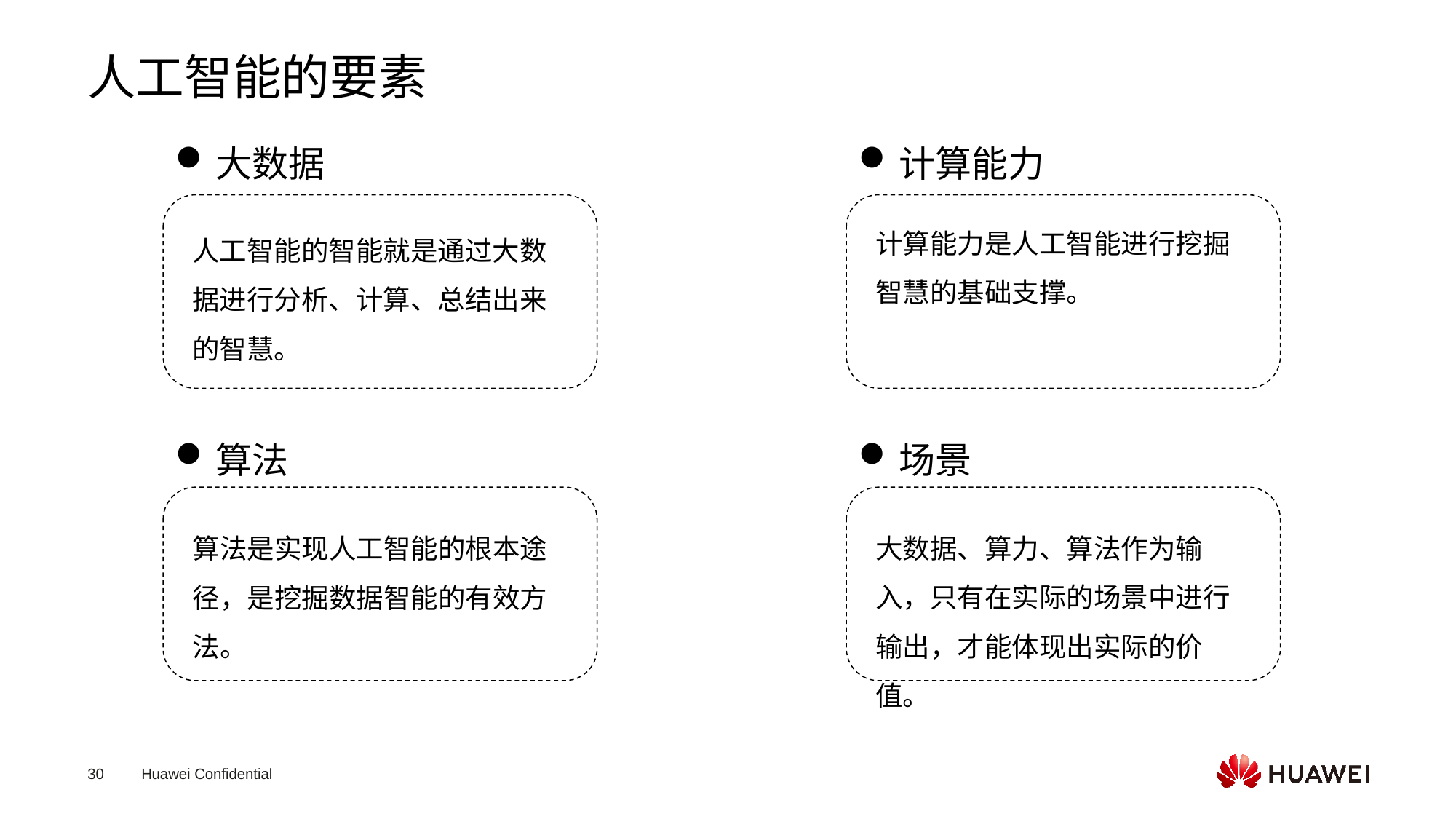

# 人工智能的要素
大数据
计算能力

计算能力是人工智能进行挖掘智慧的基础支撑。
人工智能的智能就是通过大数据进行分析、计算、总结出来的智慧。
算法
场景

大数据、算力、算法作为输入，只有在实际的场景中进行输出，才能体现出实际的价值。
算法是实现人工智能的根本途径，是挖掘数据智能的有效方法。